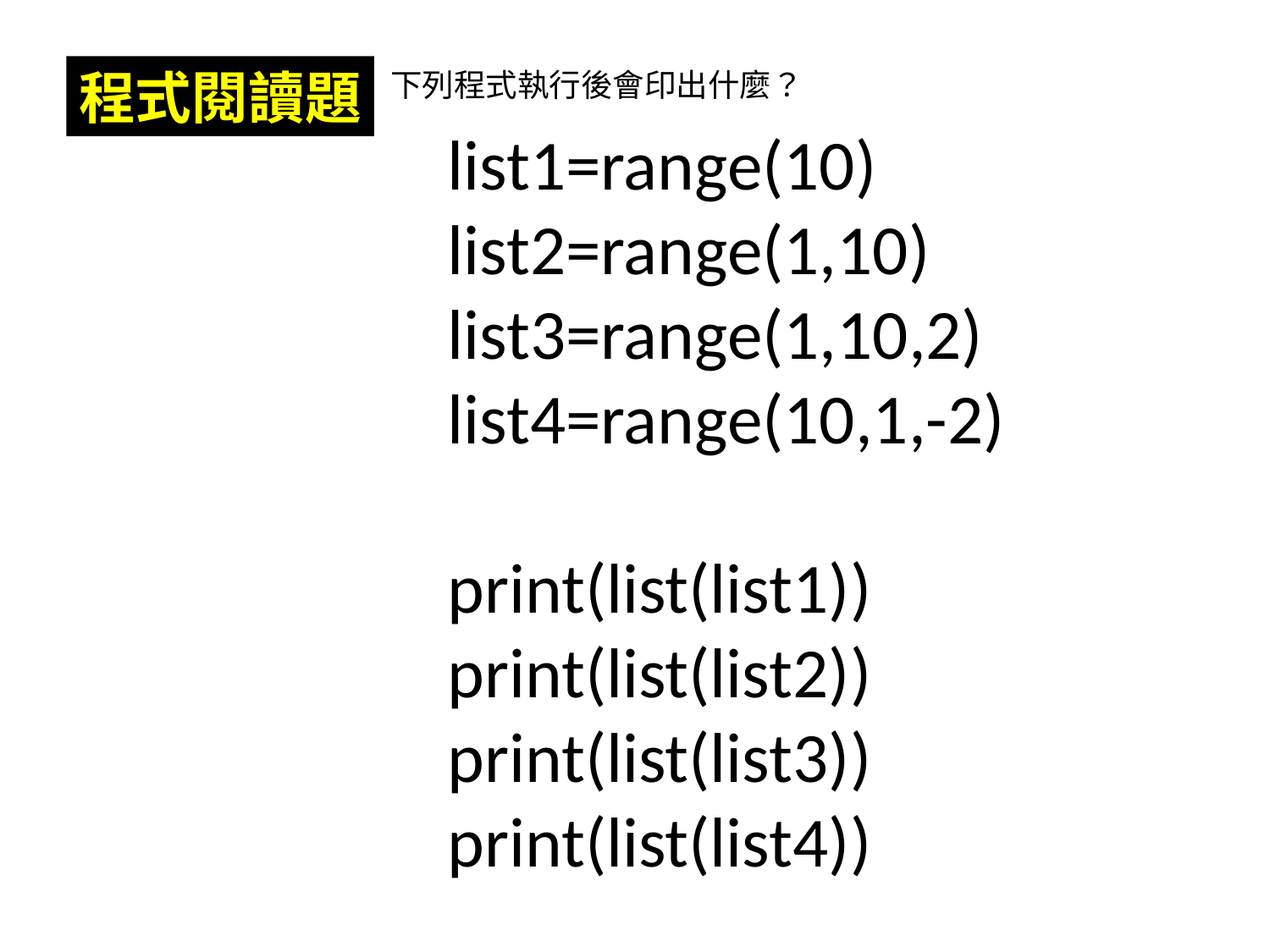

程式閱讀題
下列程式執行後會印出什麼？
list1=range(10)
list2=range(1,10)
list3=range(1,10,2)
list4=range(10,1,-2)

print(list(list1))
print(list(list2))
print(list(list3))
print(list(list4))